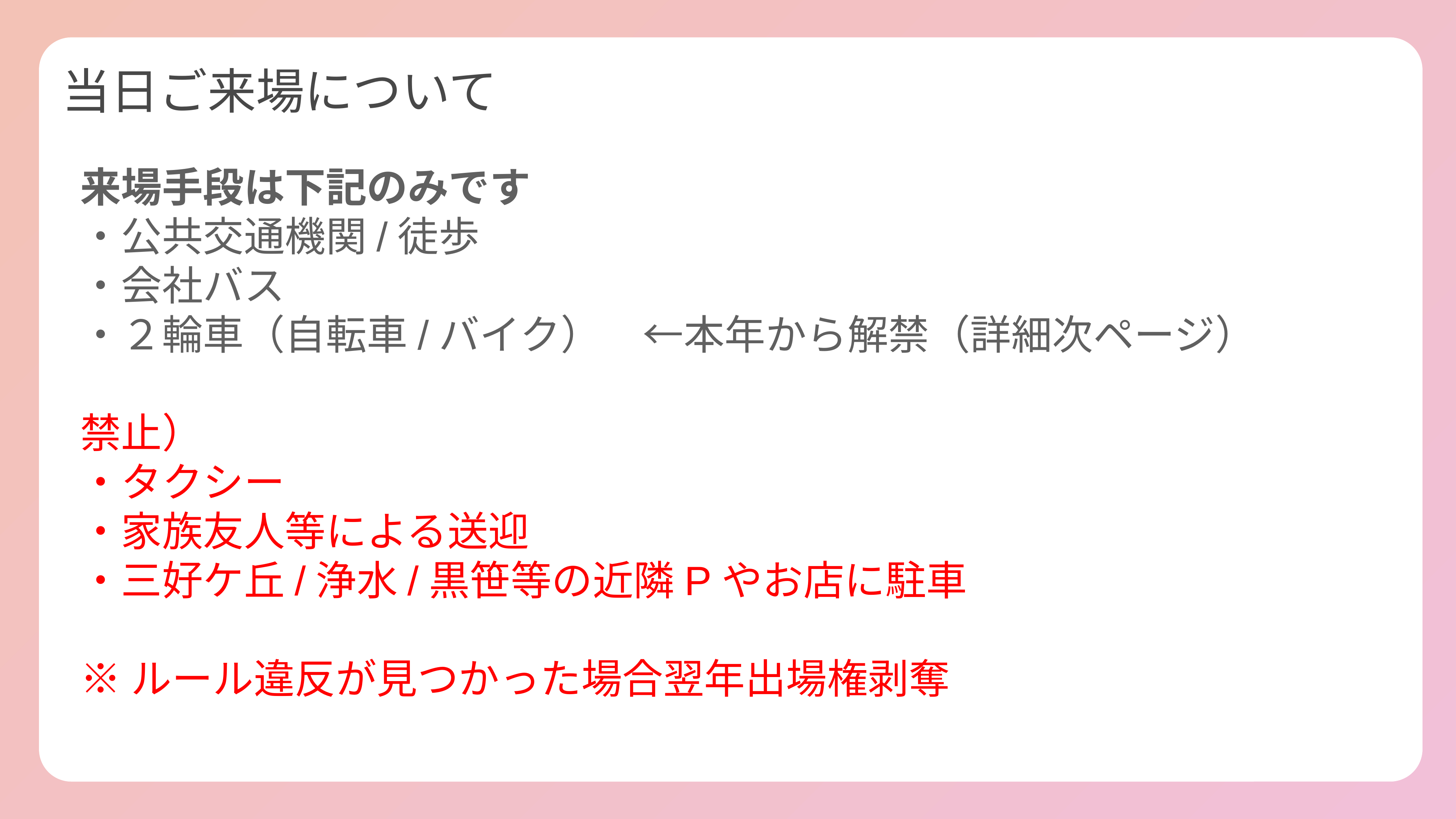

当日ご来場について
来場手段は下記のみです
・公共交通機関/徒歩
・会社バス
・２輪車（自転車/バイク）　←本年から解禁（詳細次ページ）

禁止）
・タクシー
・家族友人等による送迎
・三好ケ丘/浄水/黒笹等の近隣Pやお店に駐車

※ルール違反が見つかった場合翌年出場権剥奪